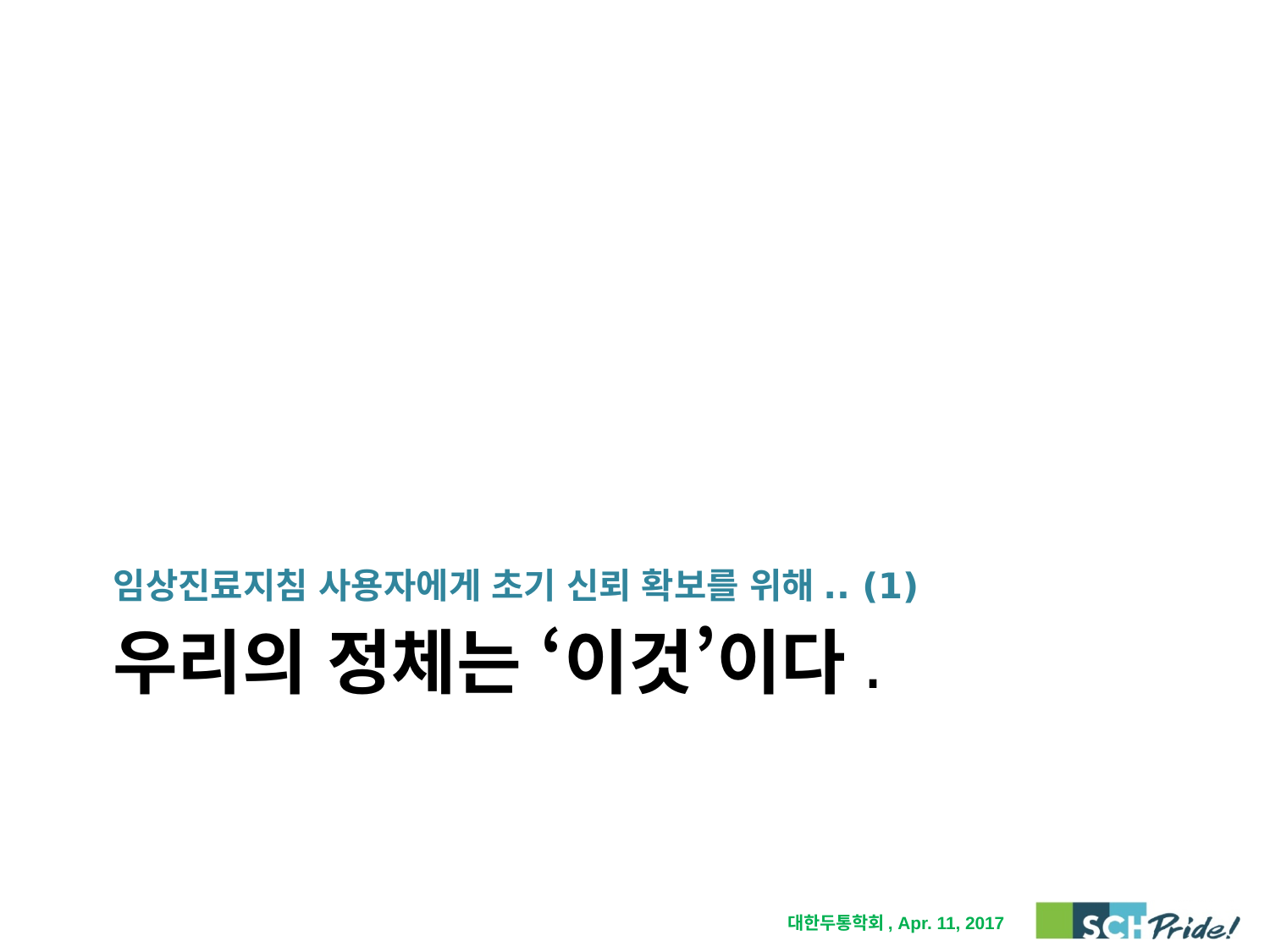

임상진료지침 사용자에게 초기 신뢰 확보를 위해.. (1)
# 우리의 정체는 ‘이것’이다.